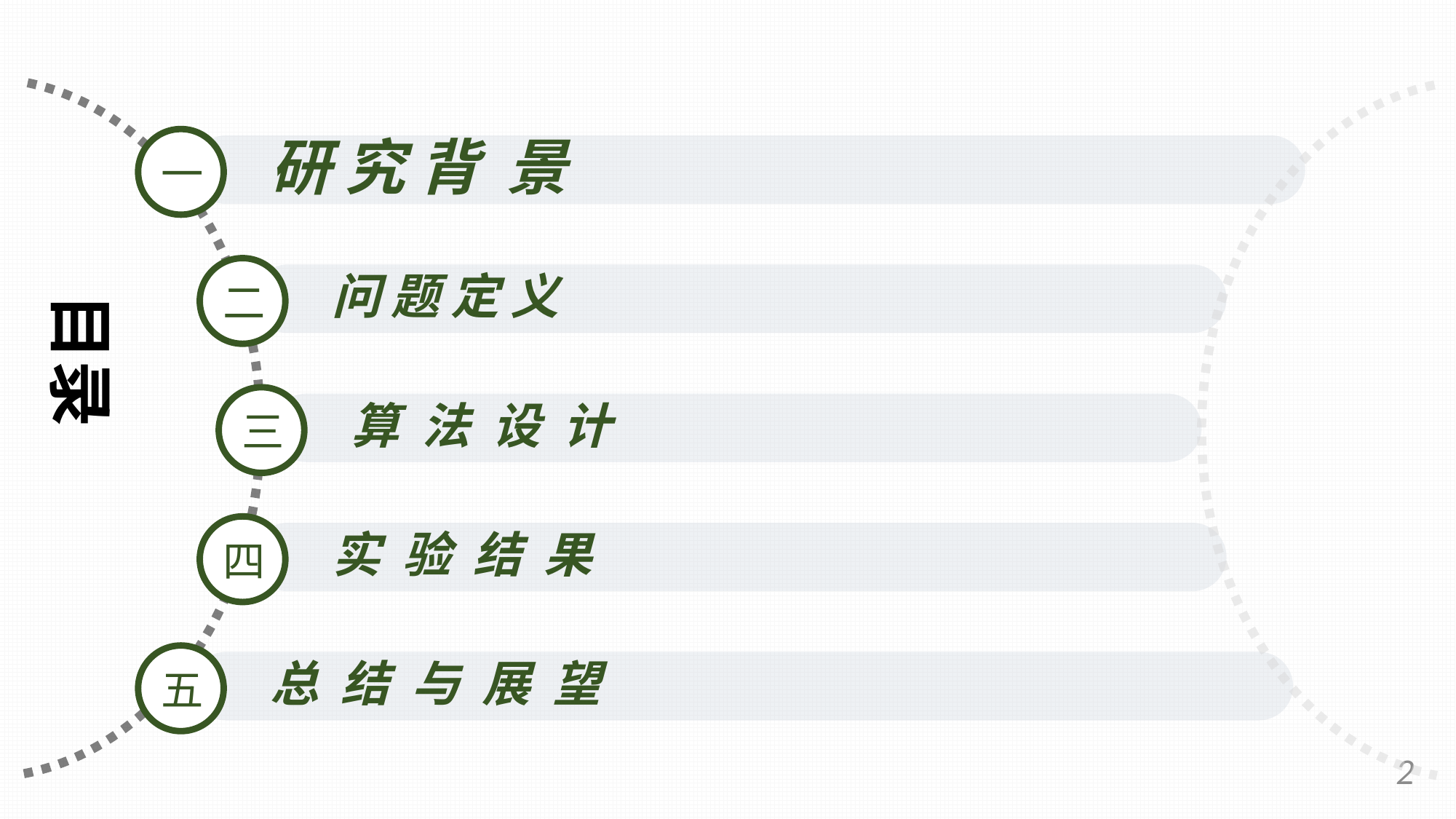

一
研 究 背  景
二
问 题 定 义
目录
三
算  法  设  计
四
实  验  结  果
五
总  结  与  展  望
2